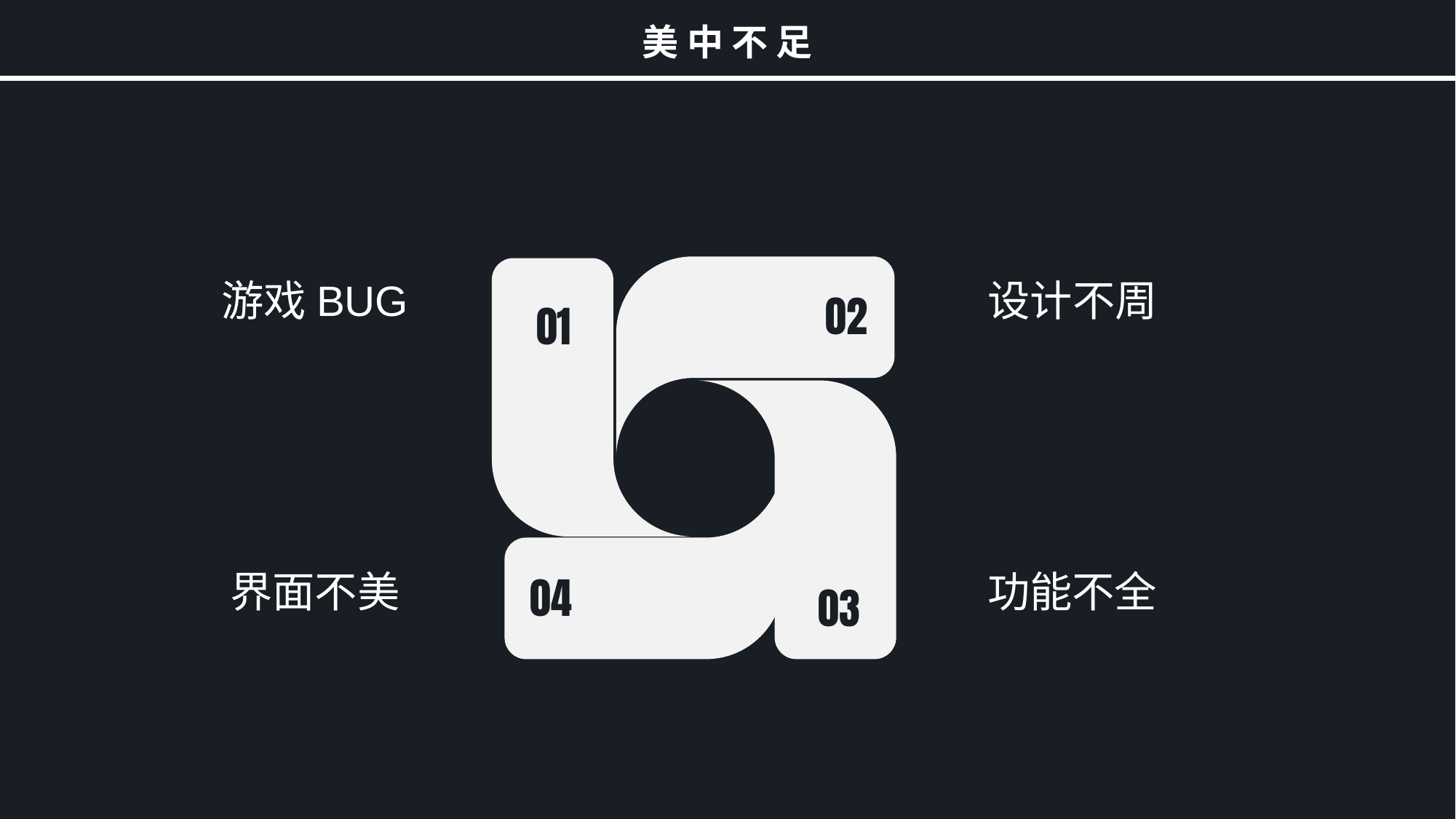

美 中 不 足
游戏BUG
设计不周

02
01

界面不美
功能不全
04
03